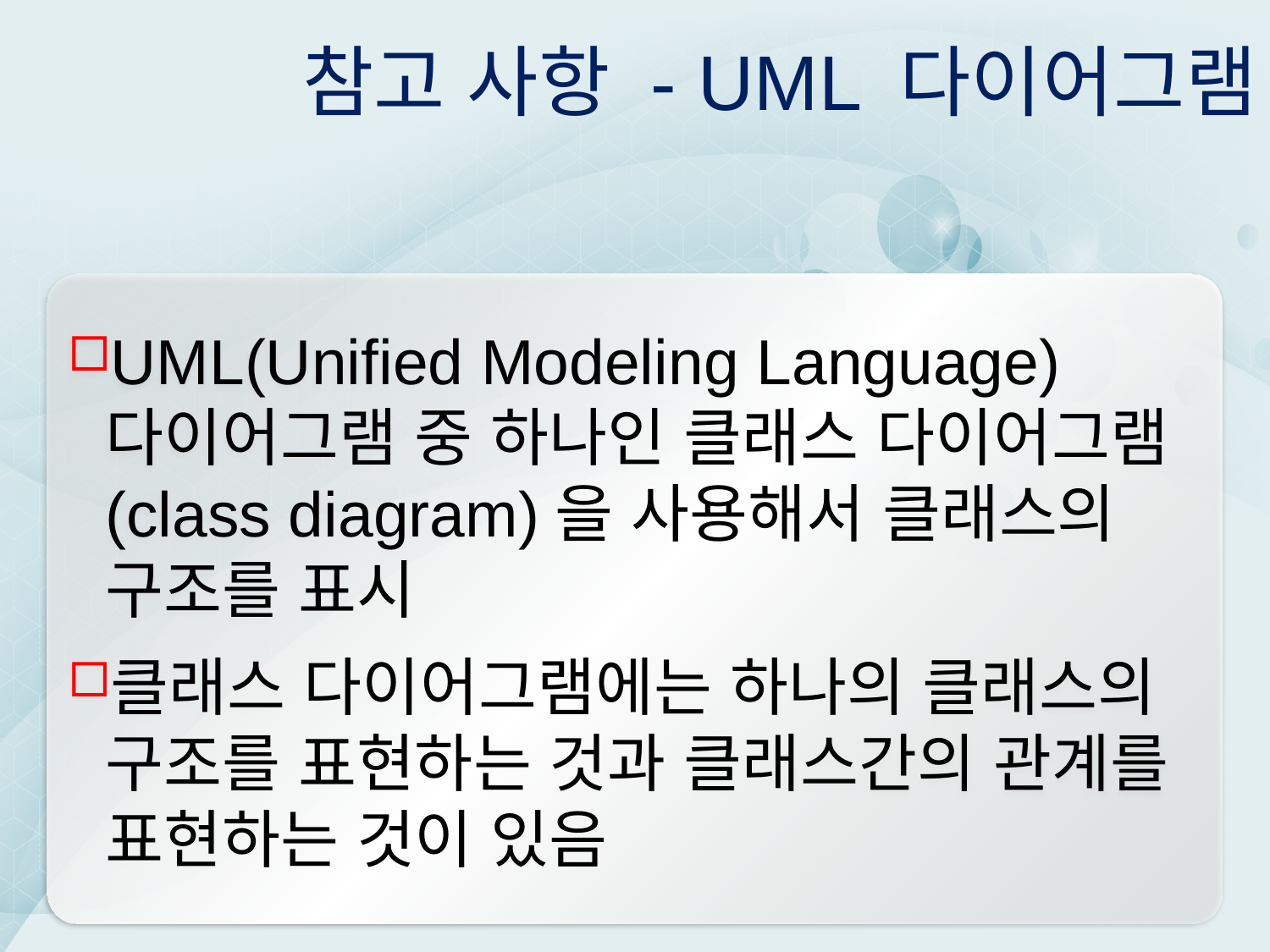

# 참고 사항 - UML 다이어그램
UML(Unified Modeling Language) 다이어그램 중 하나인 클래스 다이어그램(class diagram)을 사용해서 클래스의 구조를 표시

클래스 다이어그램에는 하나의 클래스의 구조를 표현하는 것과 클래스간의 관계를 표현하는 것이 있음